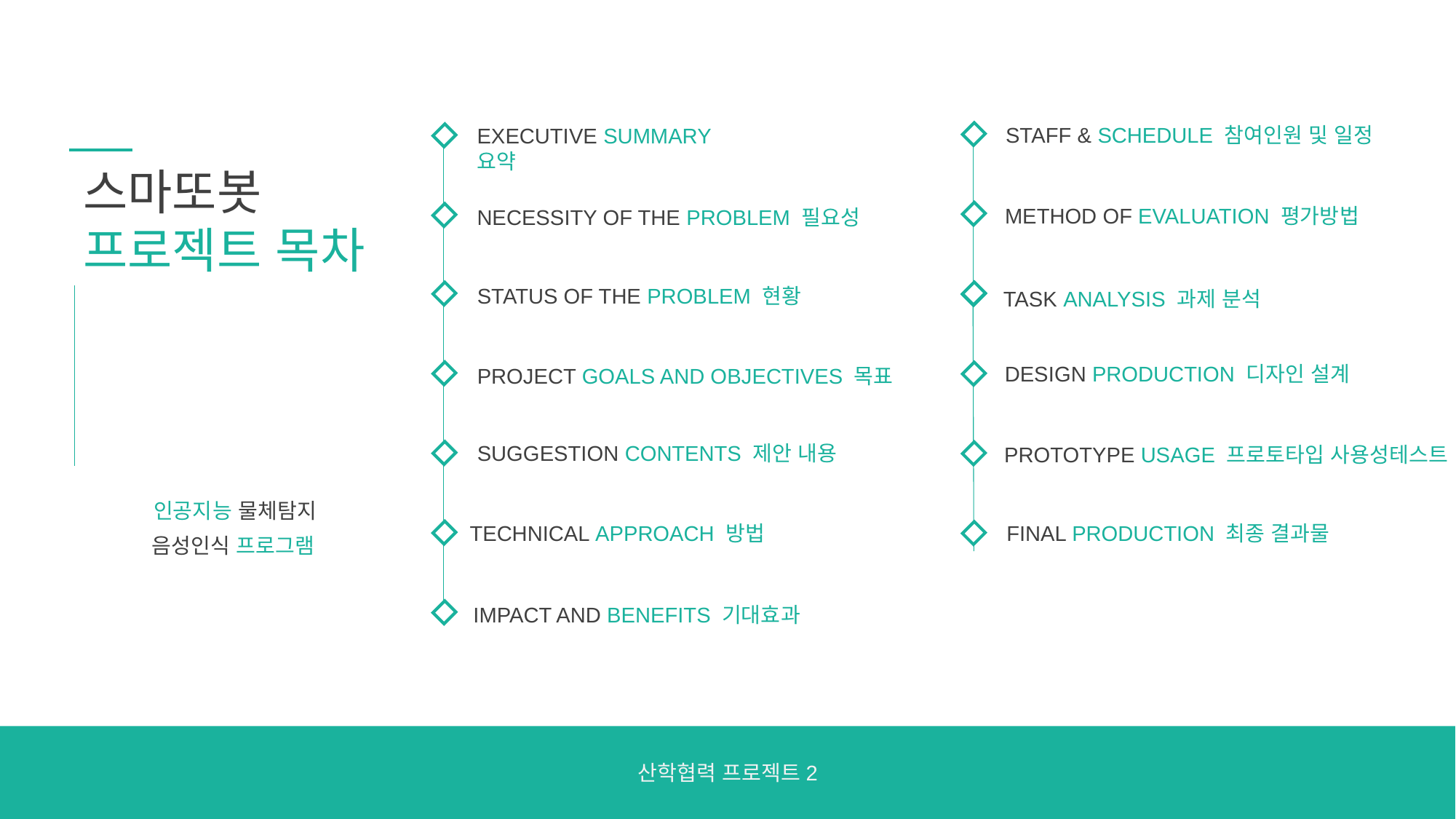

STAFF & SCHEDULE 참여인원 및 일정
EXECUTIVE SUMMARY 요약

스마또봇
프로젝트 목차
METHOD OF EVALUATION 평가방법
NECESSITY OF THE PROBLEM 필요성

STATUS OF THE PROBLEM 현황
TASK ANALYSIS 과제 분석

DESIGN PRODUCTION 디자인 설계
PROJECT GOALS AND OBJECTIVES 목표

SUGGESTION CONTENTS 제안 내용
PROTOTYPE USAGE 프로토타입 사용성테스트

인공지능 물체탐지
FINAL PRODUCTION 최종 결과물
TECHNICAL APPROACH 방법

음성인식 프로그램
IMPACT AND BENEFITS 기대효과

산학협력 프로젝트2